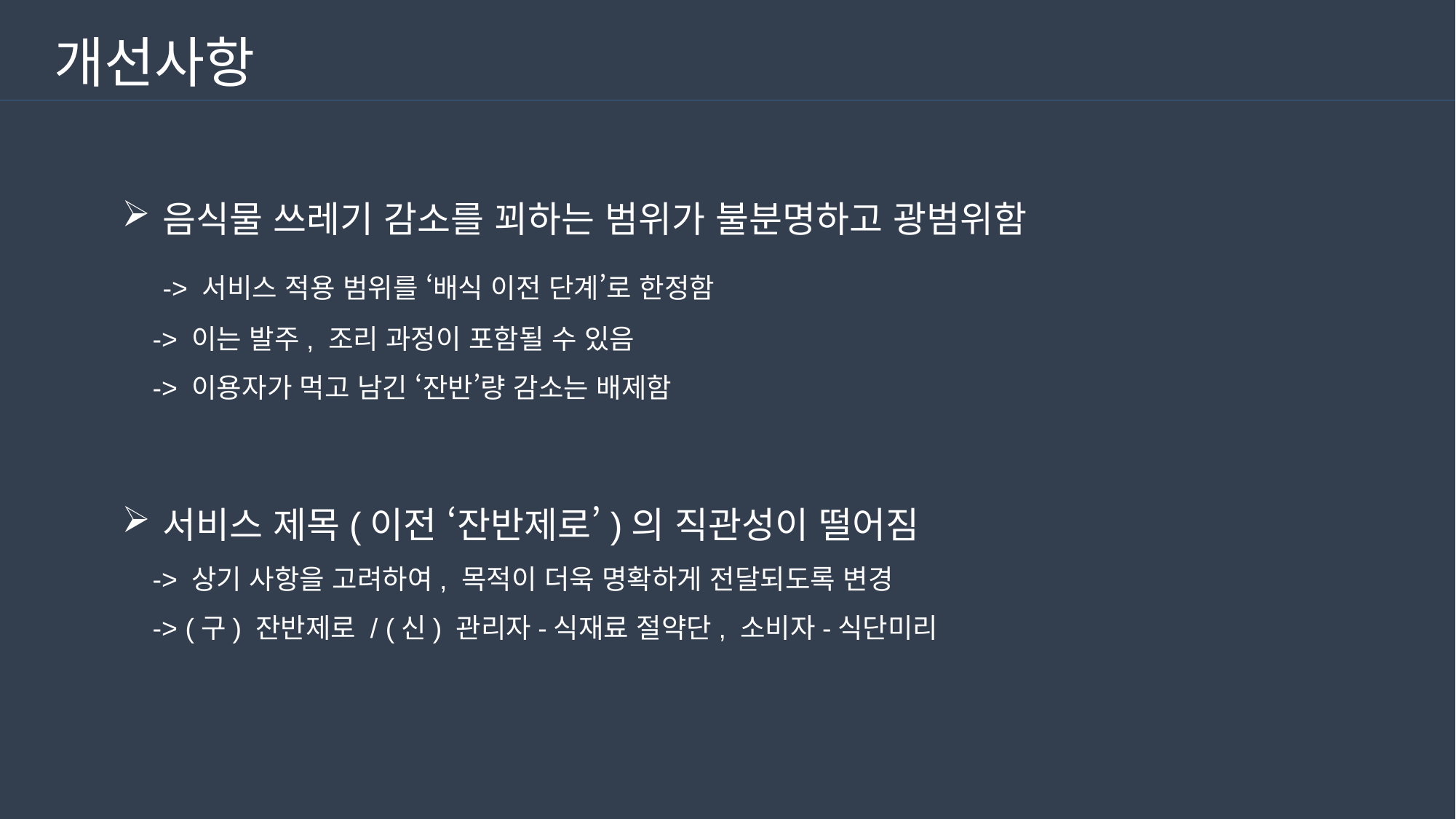

개선사항
음식물 쓰레기 감소를 꾀하는 범위가 불분명하고 광범위함
    -> 서비스 적용 범위를 ‘배식 이전 단계’로 한정함
    -> 이는 발주, 조리 과정이 포함될 수 있음
    -> 이용자가 먹고 남긴 ‘잔반’량 감소는 배제함

서비스 제목(이전 ‘잔반제로’)의 직관성이 떨어짐
    -> 상기 사항을 고려하여, 목적이 더욱 명확하게 전달되도록 변경
    -> (구) 잔반제로 / (신) 관리자-식재료 절약단, 소비자-식단미리